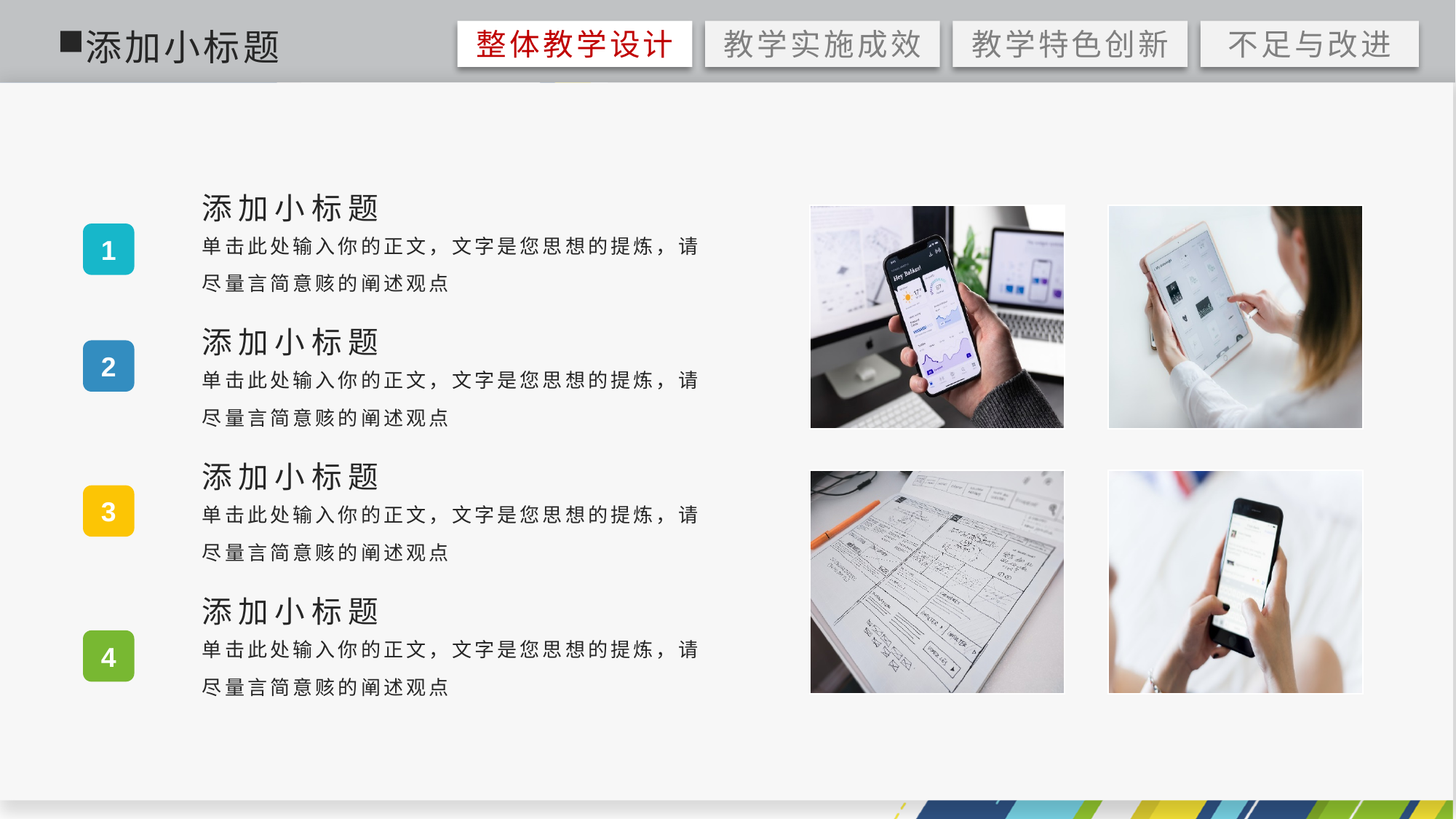

添加小标题
添加小标题
单击此处输入你的正文，文字是您思想的提炼，请尽量言简意赅的阐述观点

1
添加小标题
单击此处输入你的正文，文字是您思想的提炼，请尽量言简意赅的阐述观点
2
添加小标题
单击此处输入你的正文，文字是您思想的提炼，请尽量言简意赅的阐述观点

3
添加小标题
单击此处输入你的正文，文字是您思想的提炼，请尽量言简意赅的阐述观点
4